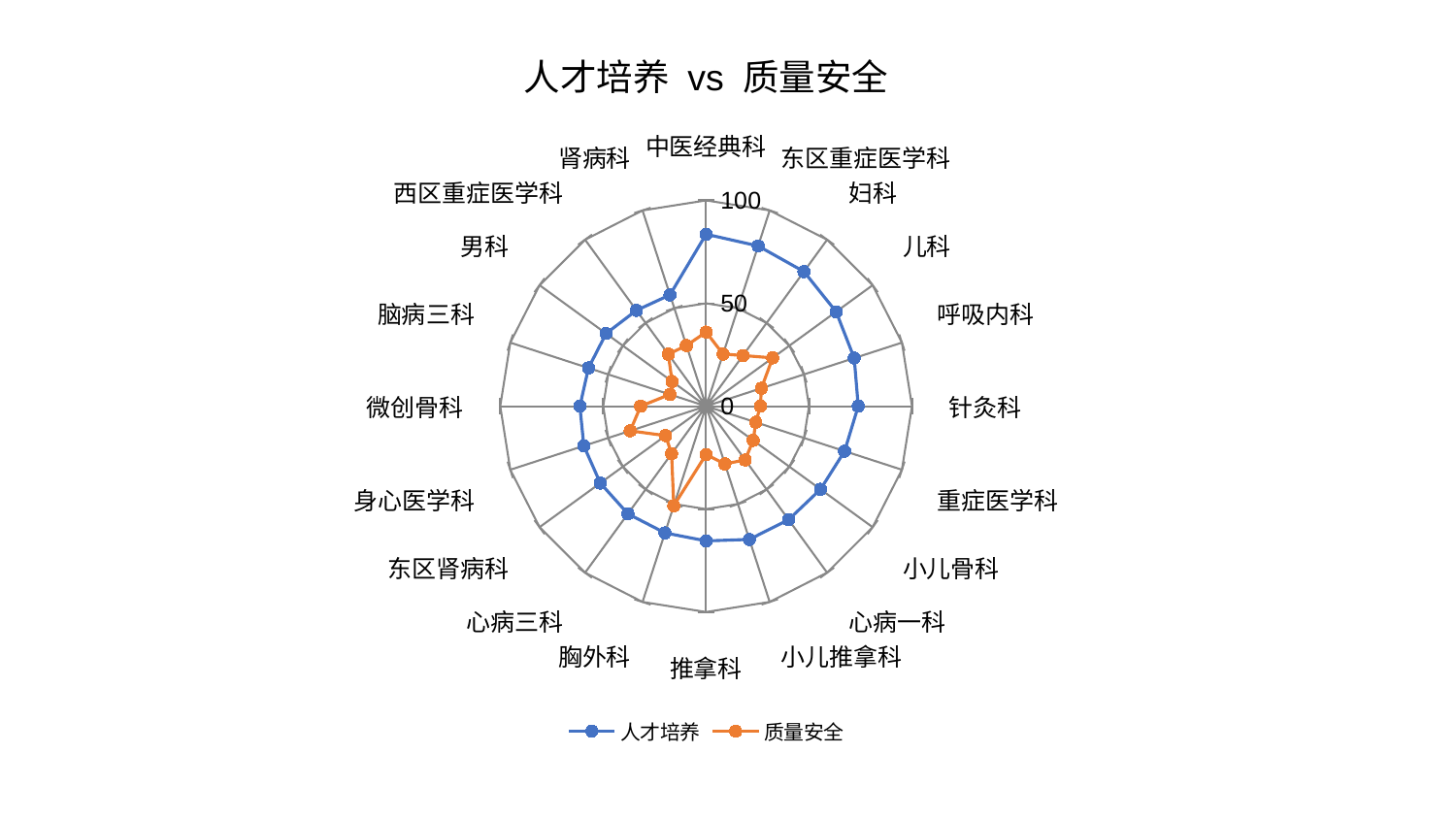

### Chart: 人才培养 vs 质量安全

| Category | 人才培养 | 质量安全 |
|---|---|---|
| 中医经典科 | 83.57223997374713 | 36.02015241010564 |
| 东区重症医学科 | 81.86022853627856 | 26.63867028040745 |
| 妇科 | 80.83475489443515 | 30.43459528384965 |
| 儿科 | 78.05654322250422 | 39.972910787463846 |
| 呼吸内科 | 75.66609034169288 | 28.27286524184409 |
| 针灸科 | 73.89291855948896 | 26.376851851153752 |
| 重症医学科 | 70.73844100047283 | 25.387795204788944 |
| 小儿骨科 | 68.69952006950422 | 28.278086679418088 |
| 心病一科 | 68.18556249977117 | 32.28265292447558 |
| 小儿推拿科 | 68.08737409467676 | 29.48510064370788 |
| 推拿科 | 65.45955068149887 | 23.473458059855222 |
| 胸外科 | 64.74690302266286 | 50.85539456004875 |
| 心病三科 | 64.63444106599373 | 28.552689164355183 |
| 东区肾病科 | 63.553801003489376 | 24.350752138845866 |
| 身心医学科 | 62.4604557495172 | 38.77283508899379 |
| 微创骨科 | 61.32053619090893 | 31.785215843268798 |
| 脑病三科 | 60.08721068482428 | 18.491126699473057 |
| 男科 | 60.079755975833514 | 20.463610447525497 |
| 西区重症医学科 | 57.55602496875414 | 31.21742637463558 |
| 肾病科 | 56.87290595013412 | 30.995349270072474 |
84